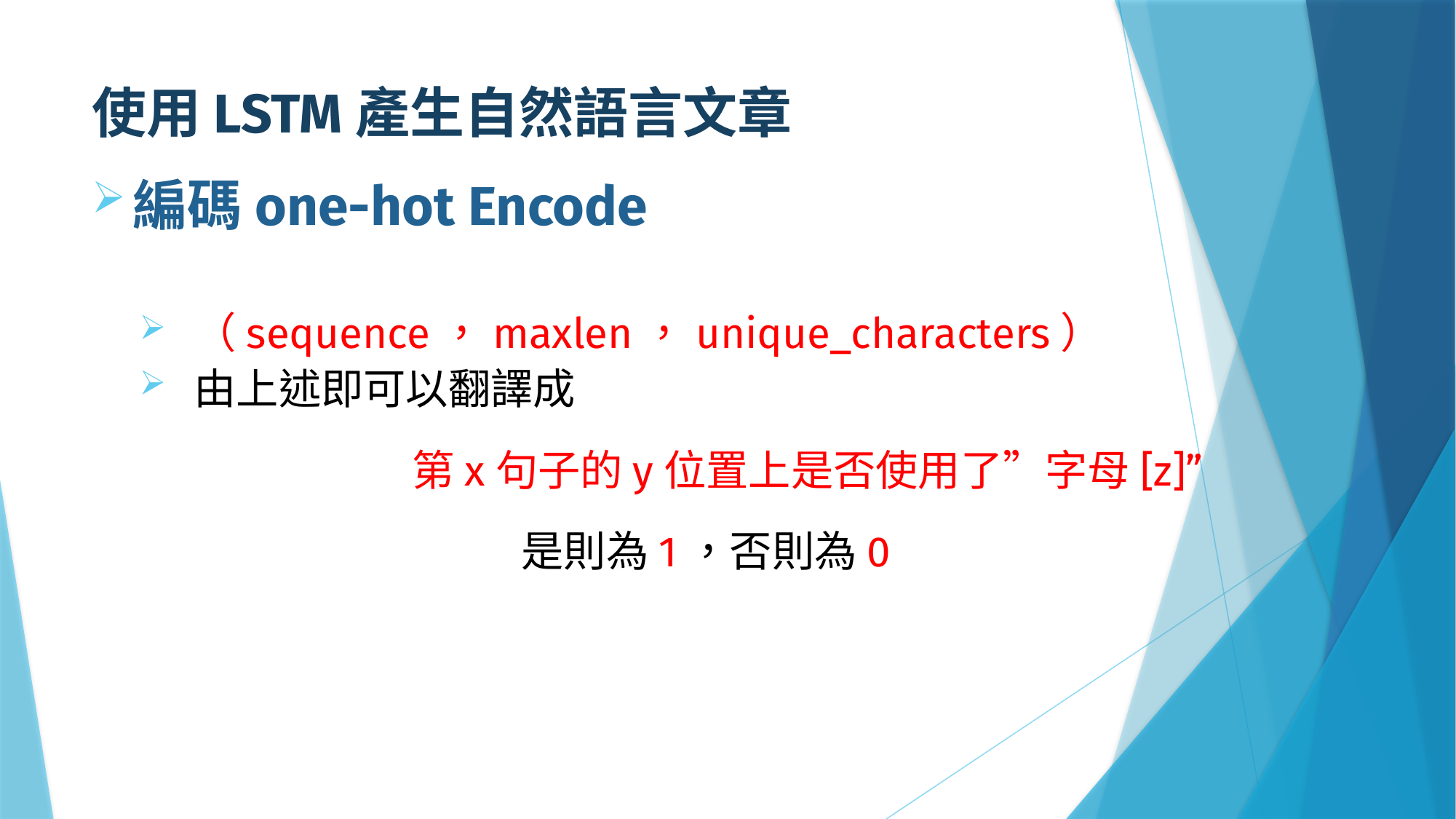

# 使用LSTM產生自然語言文章
編碼one-hot Encode

（sequence，maxlen，unique_characters）
由上述即可以翻譯成
		第x句子的y位置上是否使用了”字母[z]”
			是則為1，否則為0